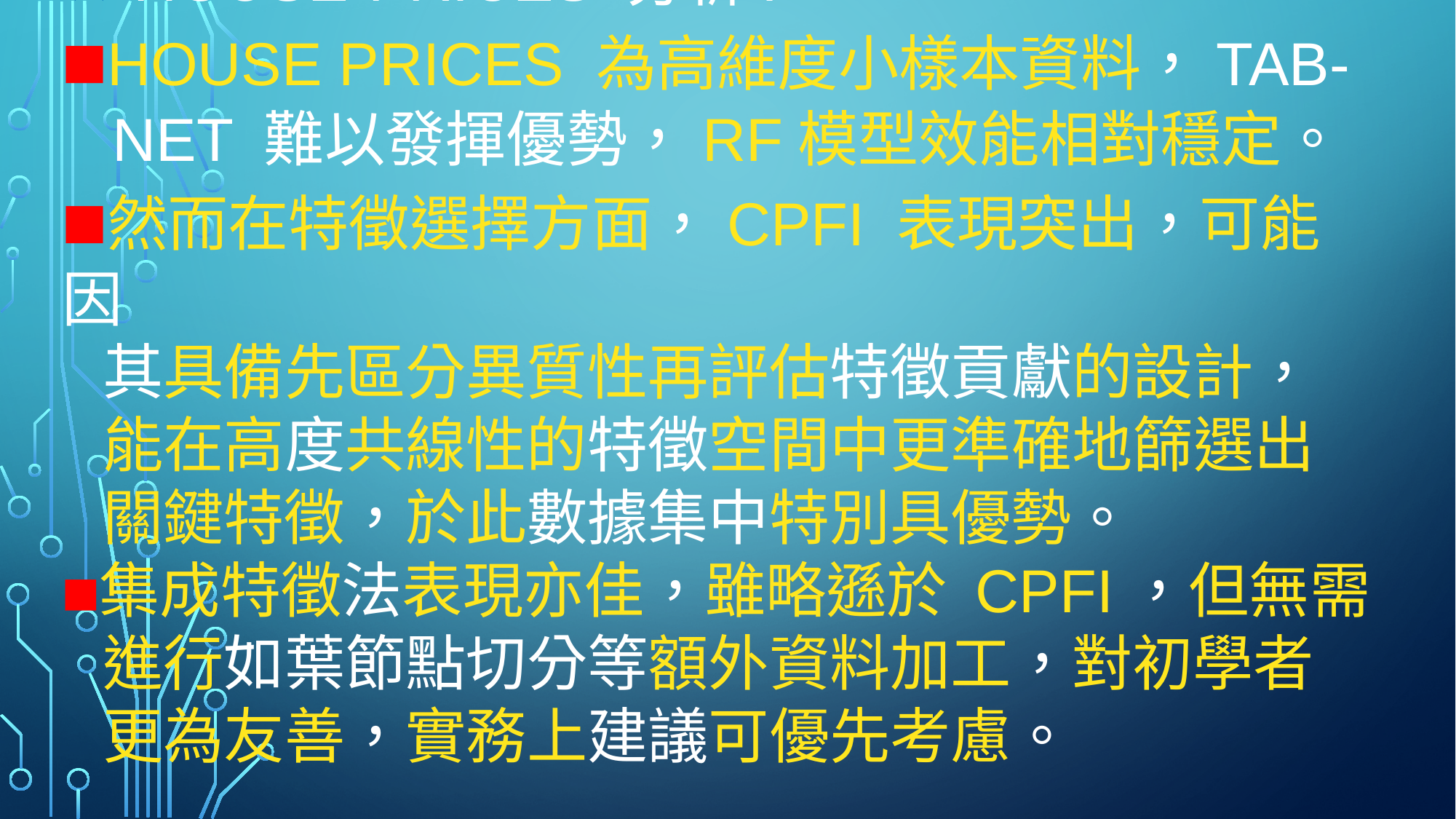

# ★ house-prices 分析: ◼︎House Prices 為高維度小樣本資料，Tab- Net 難以發揮優勢，RF模型效能相對穩定。 ◼︎然而在特徵選擇方面，cPFI 表現突出，可能因 其具備先區分異質性再評估特徵貢獻的設計， 能在高度共線性的特徵空間中更準確地篩選出 關鍵特徵，於此數據集中特別具優勢。 ◼︎集成特徵法表現亦佳，雖略遜於 cPFI，但無需 進行如葉節點切分等額外資料加工，對初學者 更為友善，實務上建議可優先考慮。